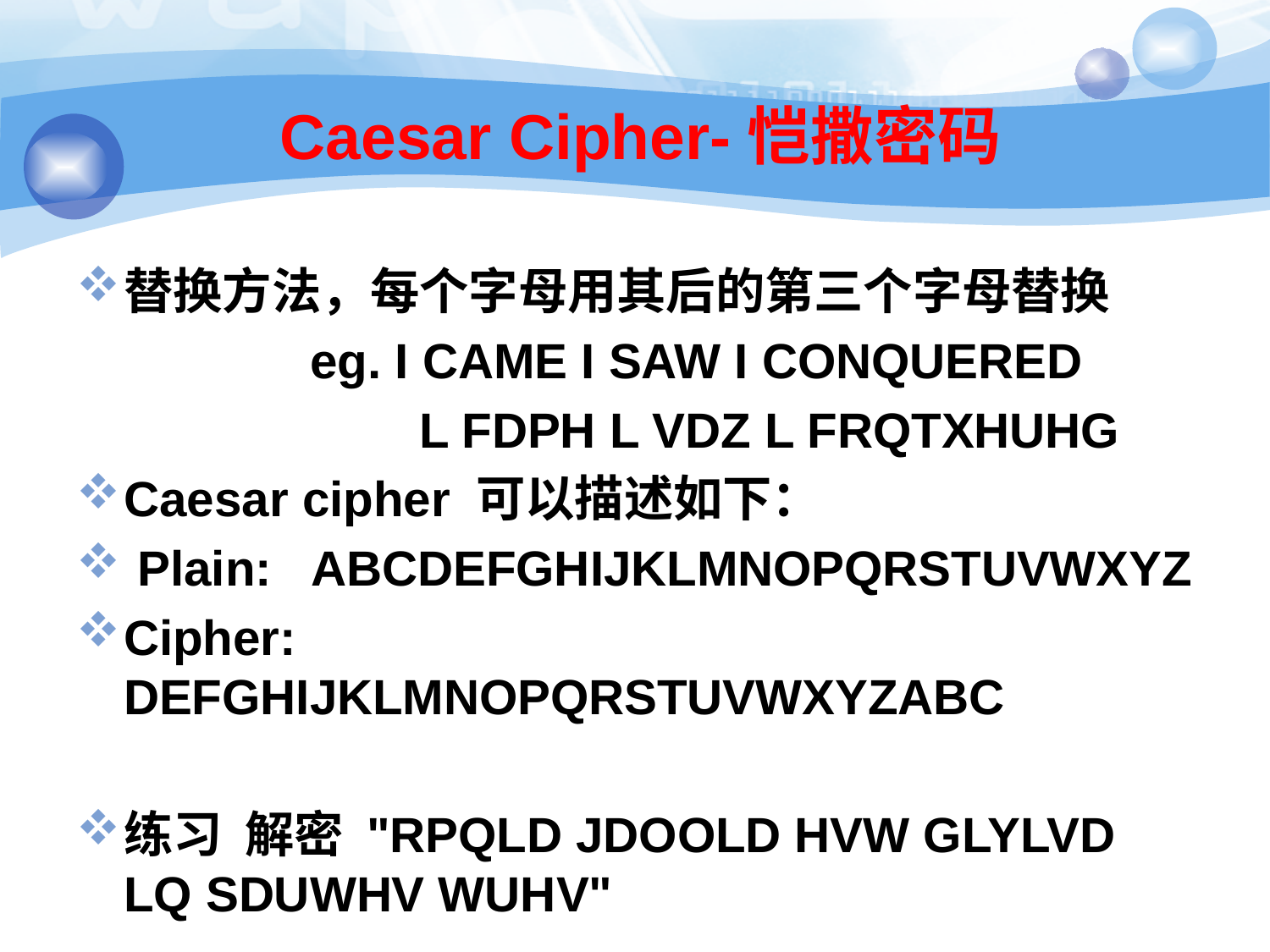

# Caesar Cipher-恺撒密码
替换方法，每个字母用其后的第三个字母替换
                 eg. I CAME I SAW I CONQUERED
			   L FDPH L VDZ L FRQTXHUHG
Caesar cipher 可以描述如下：
 Plain:   ABCDEFGHIJKLMNOPQRSTUVWXYZ
Cipher:  DEFGHIJKLMNOPQRSTUVWXYZABC

练习  解密 "RPQLD JDOOLD HVW GLYLVD LQ SDUWHV WUHV"